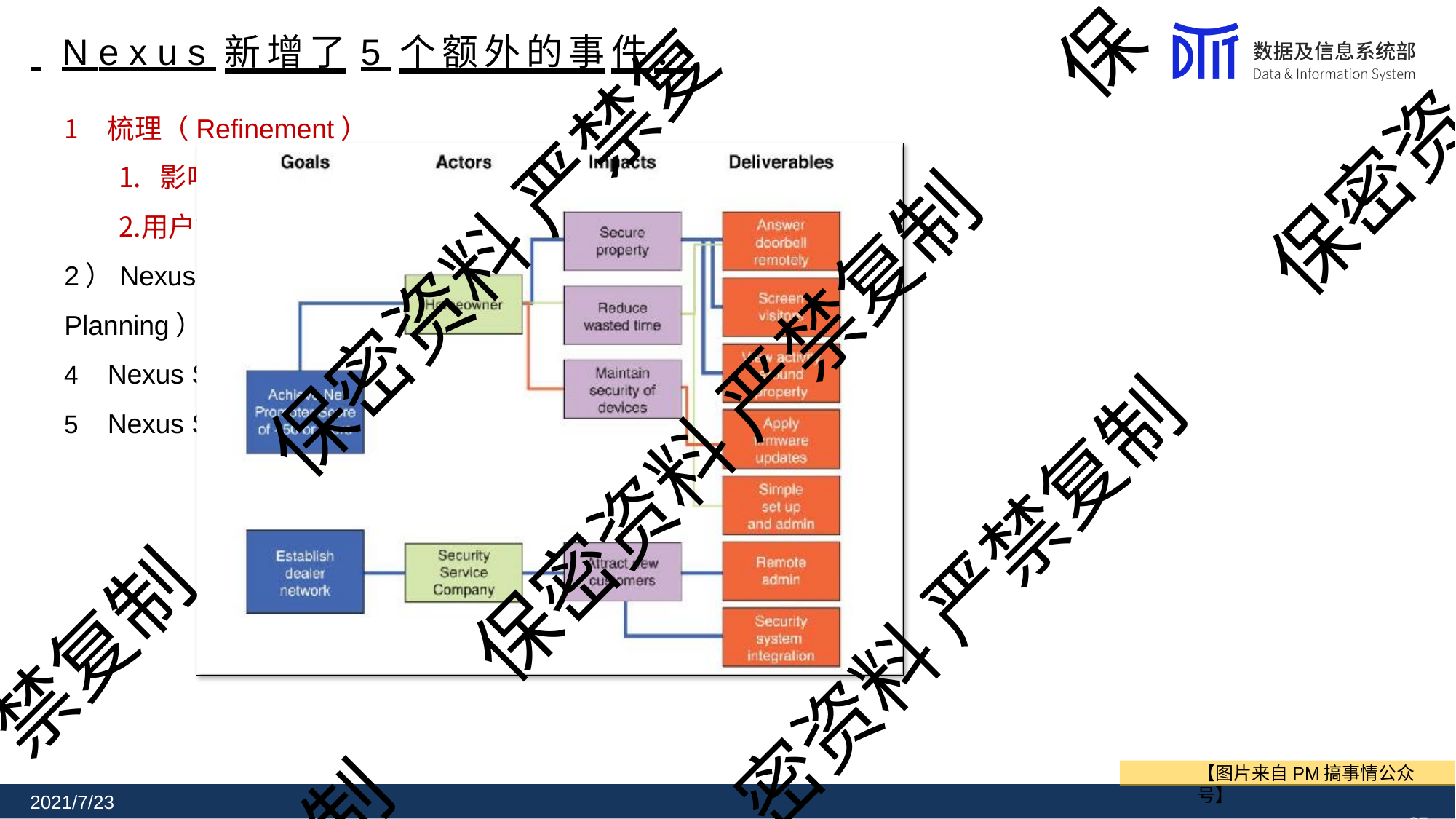

保
# N e x u s 新增了5 个额外的事件：
梳理（Refinement）
影响地图（Impact Mapping）
用户故事地图（User Story Mapping）  2）Nexus Sprint 计划（Nexus Sprint Planning）  3）Nexus 每日Scrum站会
Nexus Sprint 评审
Nexus Sprint 回顾

保密资
保密资料 严禁复
保密资料 严禁复制
密资料 严禁复制
禁复制
制
【图片来自PM搞事情公众号】
35

2021/7/23